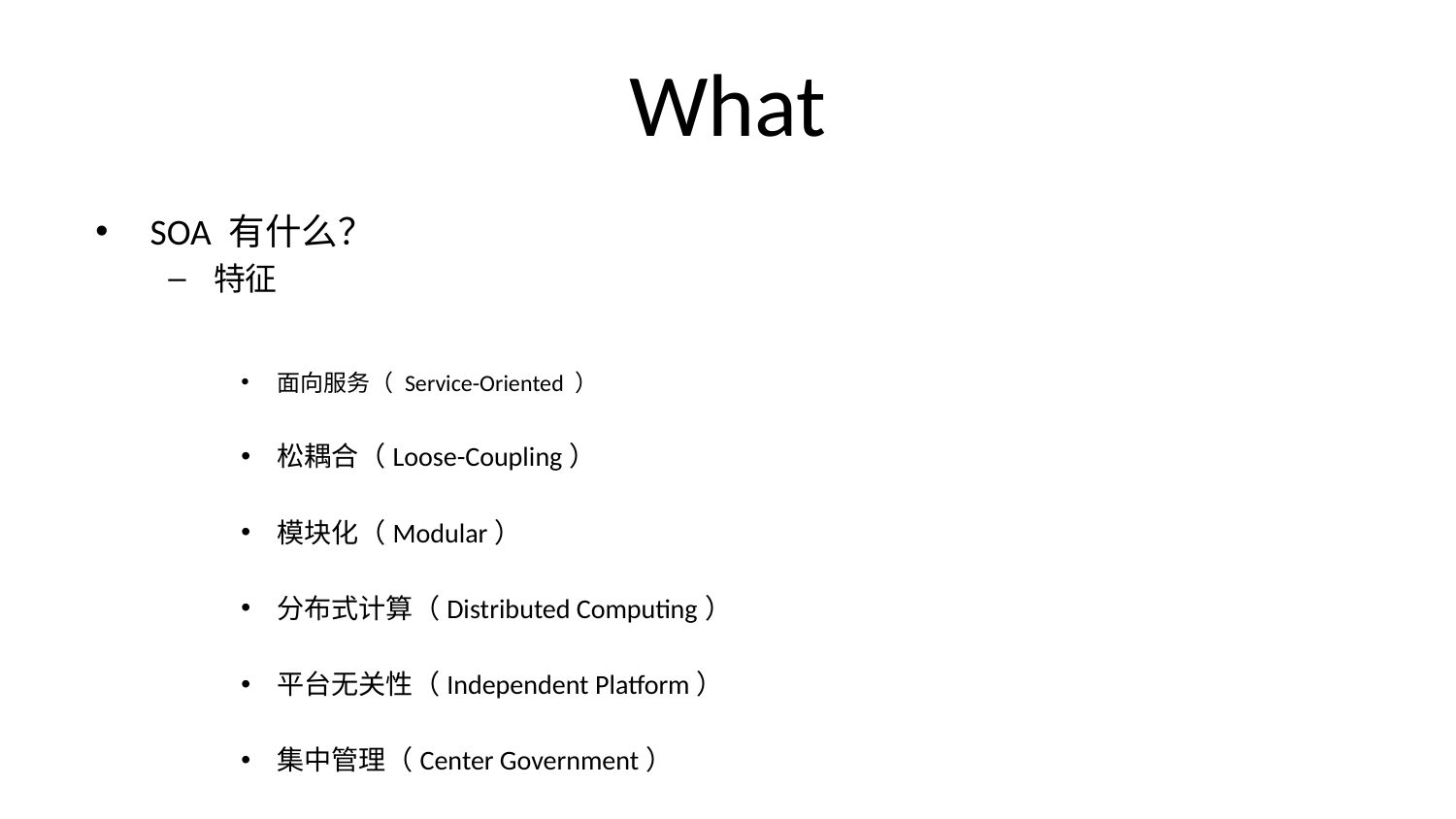

# What
SOA 有什么？
特征

面向服务（ Service-Oriented ）

松耦合（Loose-Coupling）

模块化（Modular）

分布式计算（Distributed Computing）

平台无关性（Independent Platform）

集中管理（Center Government）